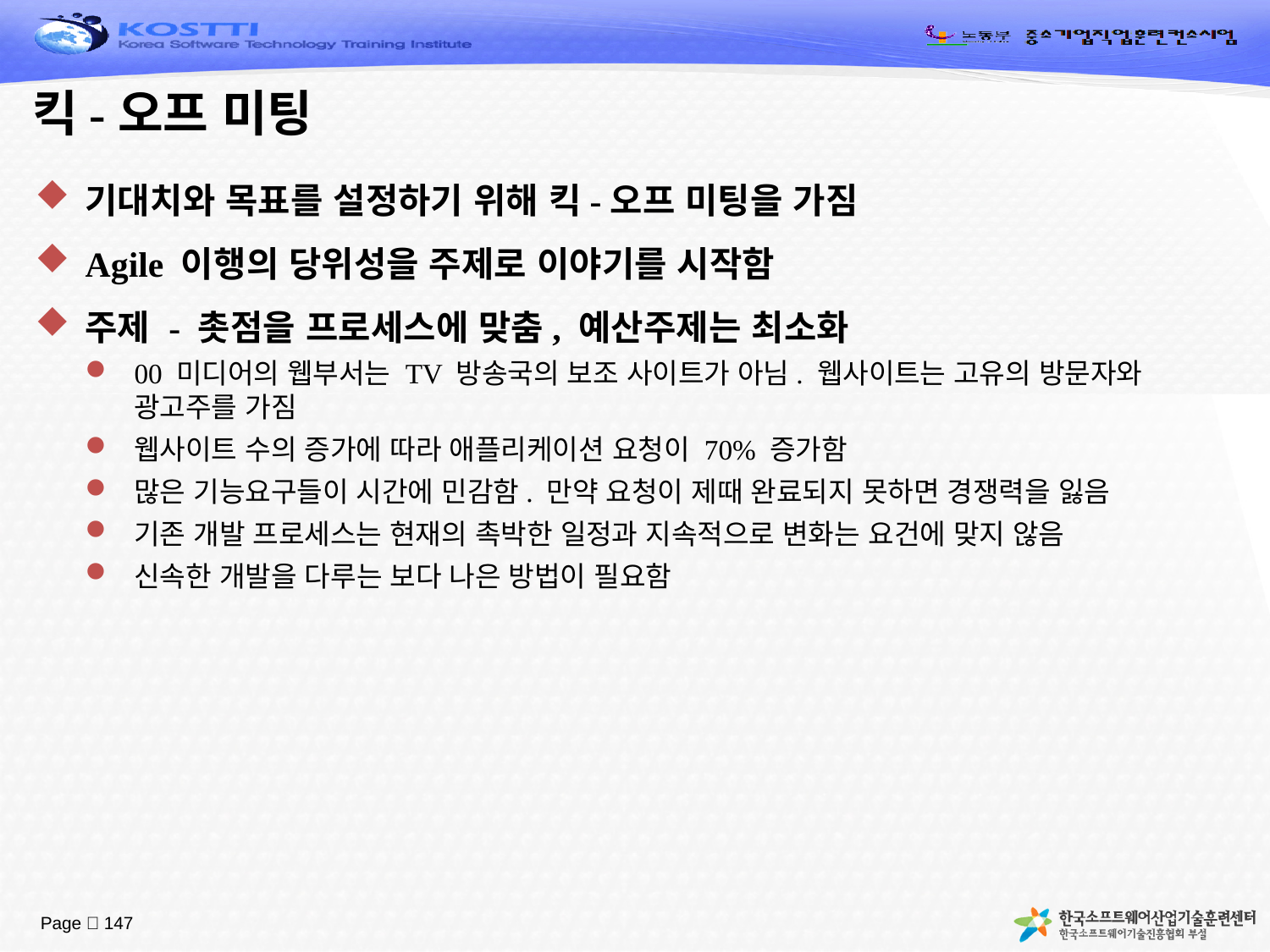

# 킥-오프 미팅
기대치와 목표를 설정하기 위해 킥-오프 미팅을 가짐
Agile 이행의 당위성을 주제로 이야기를 시작함
주제 - 촛점을 프로세스에 맞춤, 예산주제는 최소화
00 미디어의 웹부서는 TV 방송국의 보조 사이트가 아님. 웹사이트는 고유의 방문자와 광고주를 가짐
웹사이트 수의 증가에 따라 애플리케이션 요청이 70% 증가함
많은 기능요구들이 시간에 민감함. 만약 요청이 제때 완료되지 못하면 경쟁력을 잃음
기존 개발 프로세스는 현재의 촉박한 일정과 지속적으로 변화는 요건에 맞지 않음
신속한 개발을 다루는 보다 나은 방법이 필요함